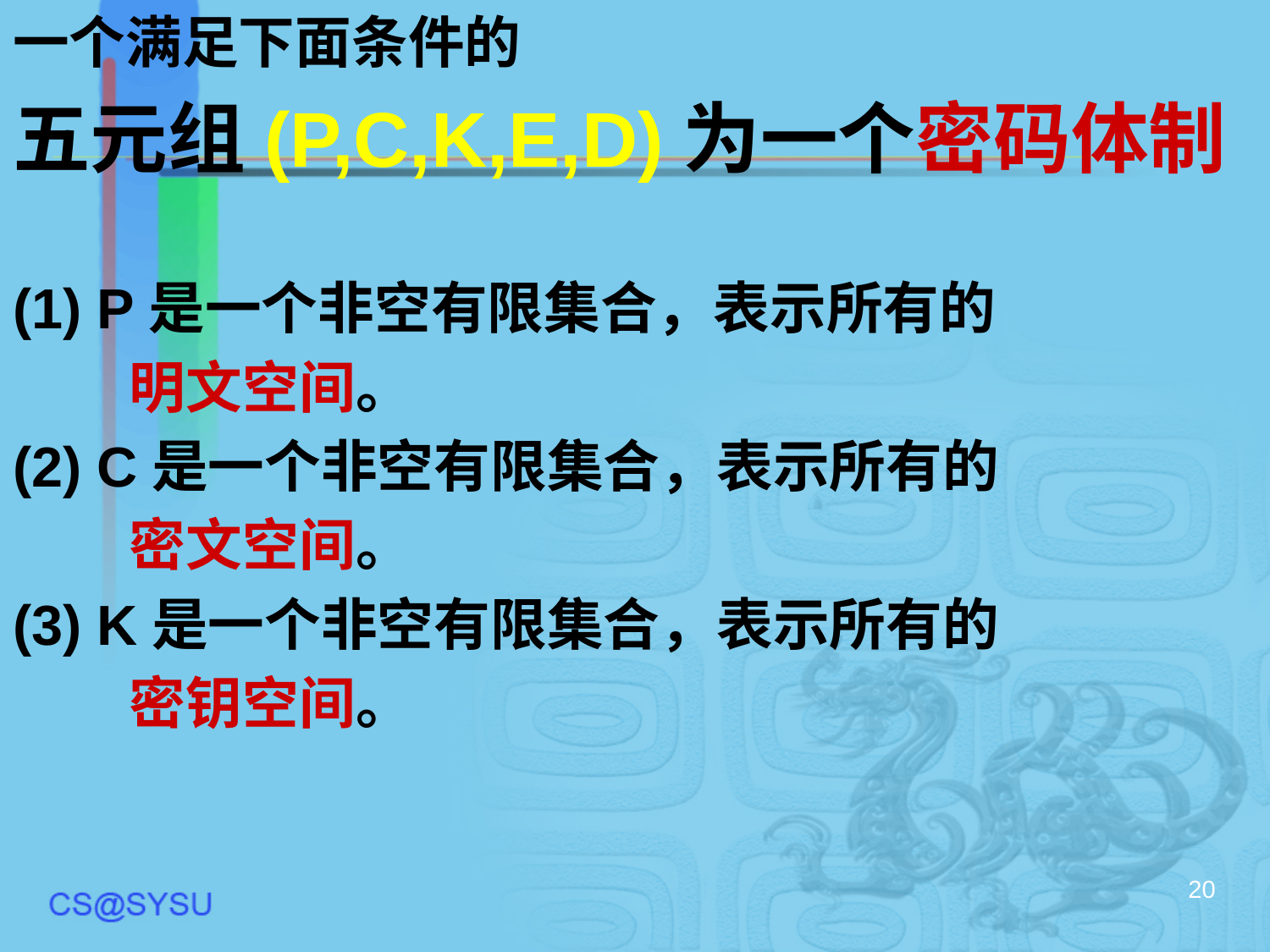

一个满足下面条件的
五元组(P,C,K,E,D)为一个密码体制

(1) P是一个非空有限集合，表示所有的
        明文空间。
(2) C是一个非空有限集合，表示所有的
        密文空间。
(3) K是一个非空有限集合，表示所有的
        密钥空间。

20